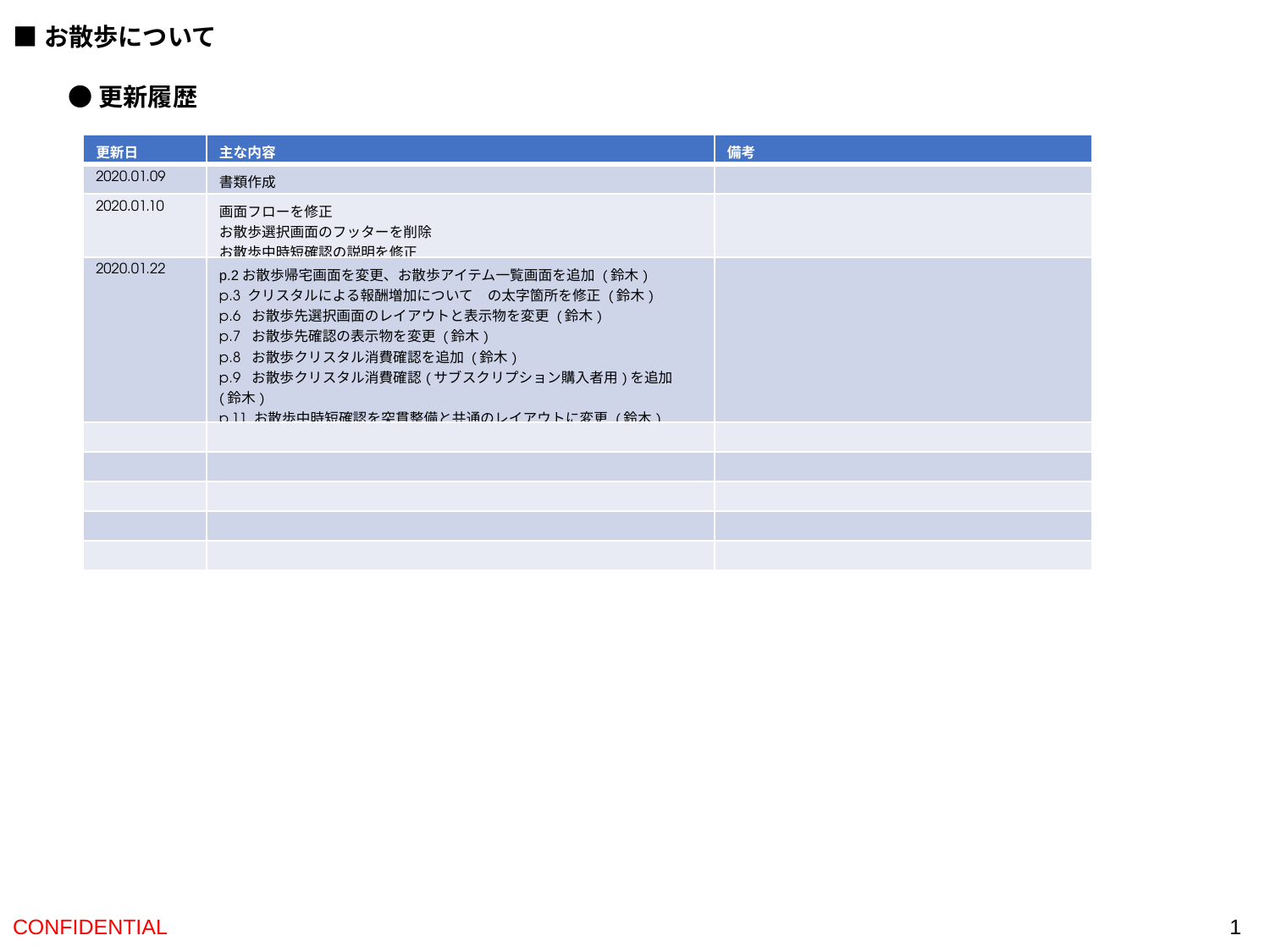

■お散歩について
●更新履歴
| 更新日 | 主な内容 | 備考 |
| --- | --- | --- |
| 2020.01.09 | 書類作成 |  |
| 2020.01.10 | 画面フローを修正 お散歩選択画面のフッターを削除 お散歩中時短確認の説明を修正 |  |
| 2020.01.22 | p.2お散歩帰宅画面を変更、お散歩アイテム一覧画面を追加 (鈴木) p.3 クリスタルによる報酬増加について　の太字箇所を修正 (鈴木) p.6 お散歩先選択画面のレイアウトと表示物を変更 (鈴木) p.7 お散歩先確認の表示物を変更 (鈴木) p.8 お散歩クリスタル消費確認を追加 (鈴木) p.9 お散歩クリスタル消費確認(サブスクリプション購入者用)を追加 (鈴木) p.11 お散歩中時短確認を突貫整備と共通のレイアウトに変更 (鈴木) p.13 お散歩帰宅時の演出を追加 (鈴木) |  |
|  |  |  |
|  |  |  |
|  |  |  |
|  |  |  |
|  |  |  |
1
CONFIDENTIAL